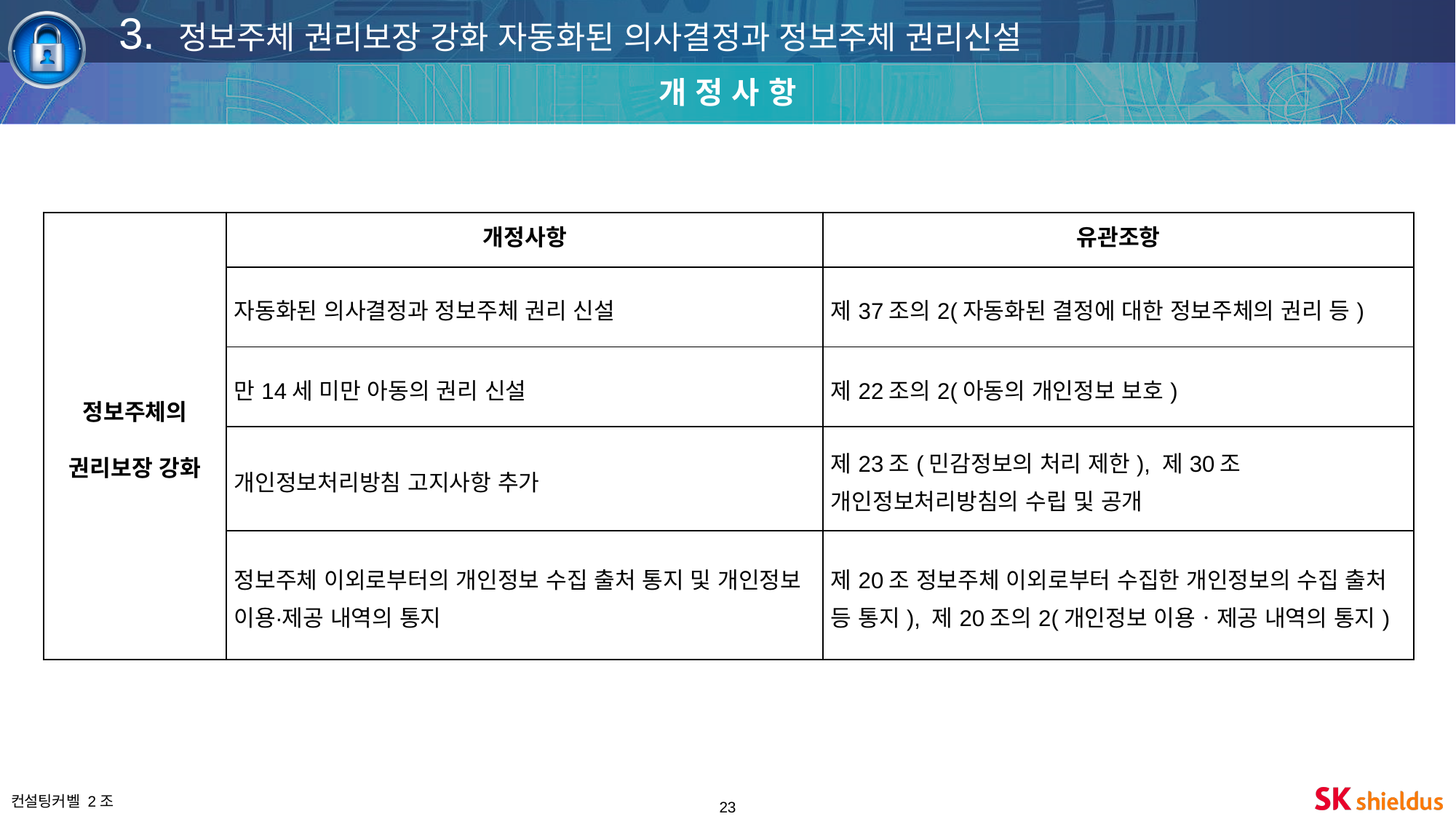

3. 정보주체 권리보장 강화 자동화된 의사결정과 정보주체 권리신설
개 정 사 항
| 정보주체의 권리보장 강화 | 개정사항 | 유관조항 |
| --- | --- | --- |
|  | 자동화된 의사결정과 정보주체 권리 신설 | 제37조의2(자동화된 결정에 대한 정보주체의 권리 등) |
|  | 만14세 미만 아동의 권리 신설 | 제22조의2(아동의 개인정보 보호) |
|  | 개인정보처리방침 고지사항 추가 | 제23조(민감정보의 처리 제한), 제30조 개인정보처리방침의 수립 및 공개 |
|  | 정보주체 이외로부터의 개인정보 수집 출처 통지 및 개인정보 이용∙제공 내역의 통지 | 제20조 정보주체 이외로부터 수집한 개인정보의 수집 출처 등 통지), 제20조의2(개인정보 이용ㆍ제공 내역의 통지) |
23